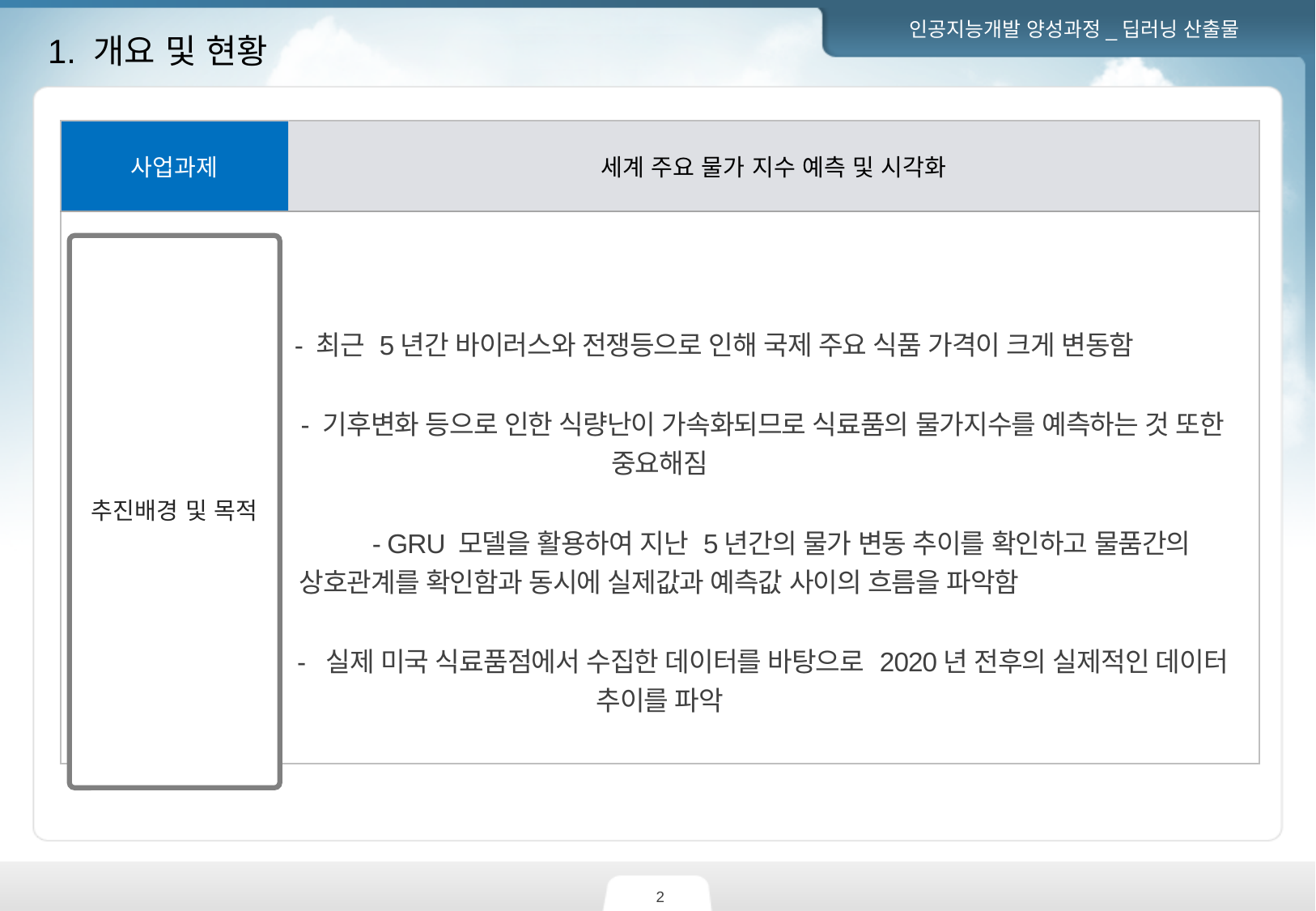

1. 개요 및 현황
| 사업과제 | 세계 주요 물가 지수 예측 및 시각화 |
| --- | --- |
| - 최근 5년간 바이러스와 전쟁등으로 인해 국제 주요 식품 가격이 크게 변동함 - - 기후변화 등으로 인한 식량난이 가속화되므로 식료품의 물가지수를 예측하는 것 또한 중요해짐 GRU 모델 - GRU 모델을 활용하여 지난 5년간의 물가 변동 추이를 확인하고 물품간의 상호관계를 확인함과 동시에 실제값과 예측값 사이의 흐름을 파악함 - - 실제 미국 식료품점에서 수집한 데이터를 바탕으로 2020년 전후의 실제적인 데이터 추이를 파악 |  |
추진배경 및 목적